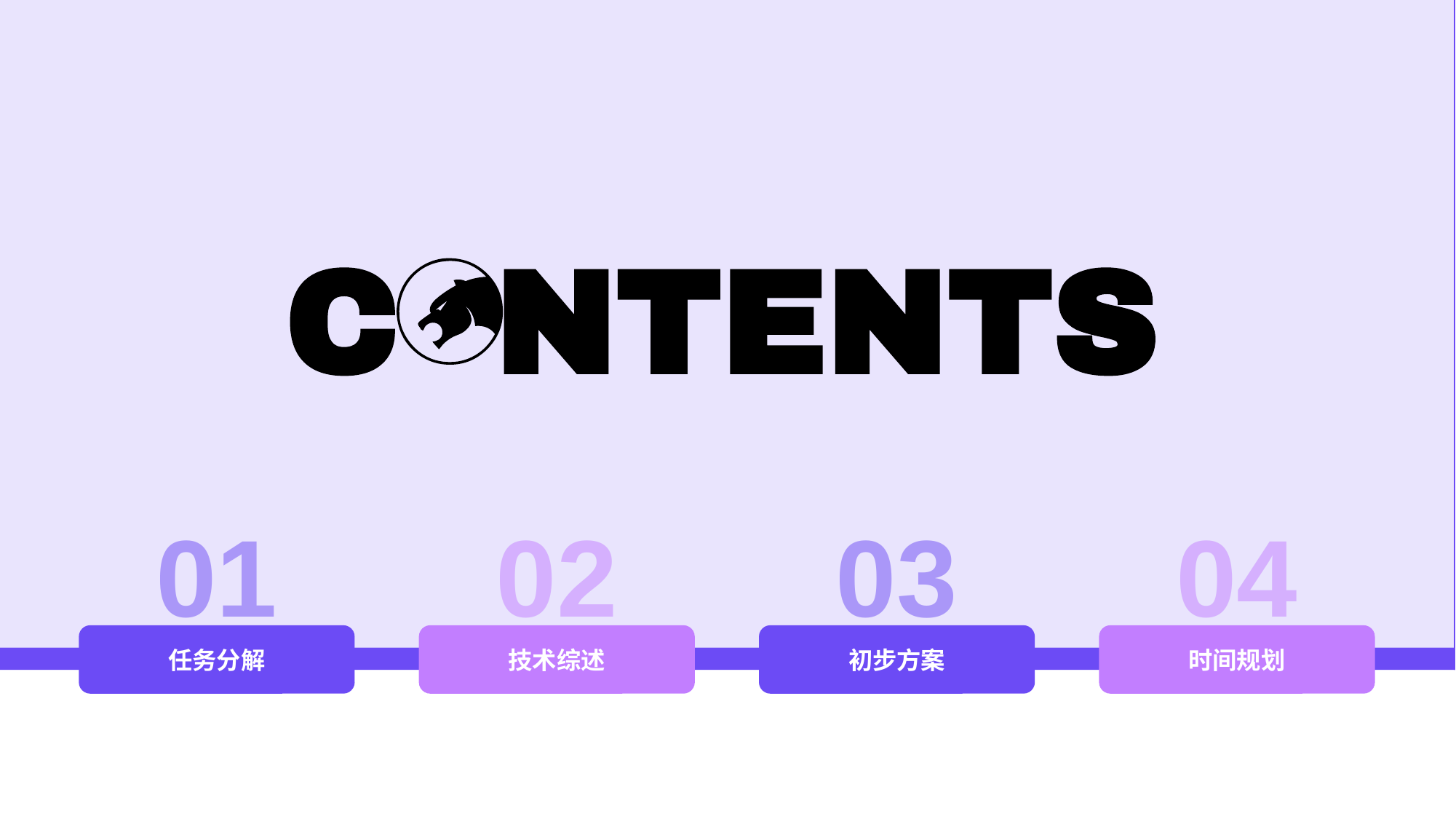

C  NTENTS

01
02
03
04
初步方案
时间规划
任务分解
技术综述